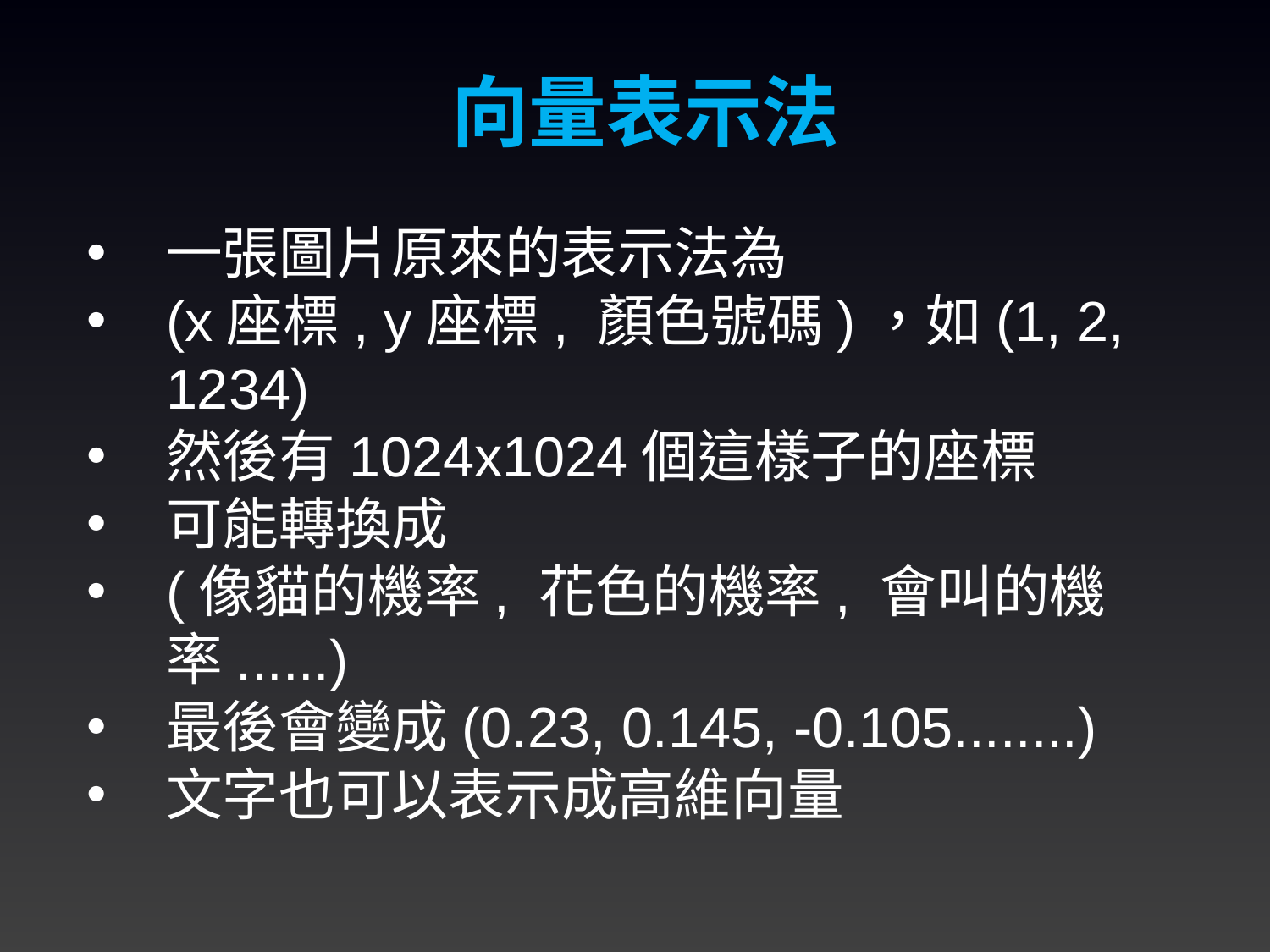

向量表示法
一張圖片原來的表示法為
(x座標, y座標, 顏色號碼)，如(1, 2, 1234)
然後有1024x1024個這樣子的座標
可能轉換成
(像貓的機率, 花色的機率, 會叫的機率......)
最後會變成(0.23, 0.145, -0.105........)
文字也可以表示成高維向量